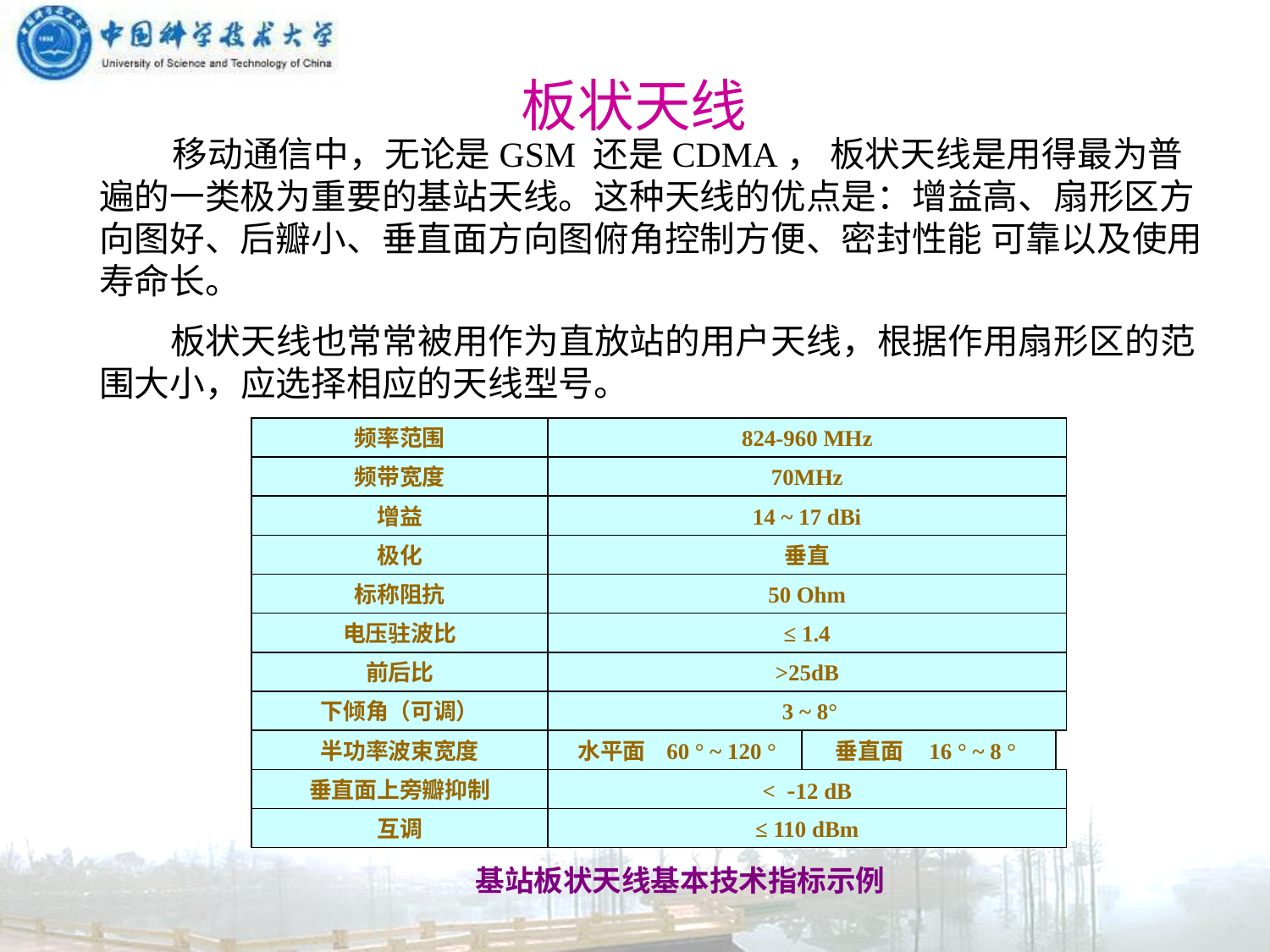

板状天线
          移动通信中，无论是GSM 还是CDMA， 板状天线是用得最为普遍的一类极为重要的基站天线。这种天线的优点是：增益高、扇形区方向图好、后瓣小、垂直面方向图俯角控制方便、密封性能 可靠以及使用寿命长。
        板状天线也常常被用作为直放站的用户天线，根据作用扇形区的范围大小，应选择相应的天线型号。
频率范围
824-960 MHz
频带宽度
70MHz
增益
14 ~ 17 dBi
极化
垂直
标称阻抗
50 Ohm
电压驻波比
≤ 1.4
前后比
>25dB
下倾角（可调）
  3 ~ 8°
半功率波束宽度
水平面   60 ° ~ 120 °
垂直面    16 ° ~ 8 °
垂直面上旁瓣抑制
<  -12 dB
互调
≤ 110 dBm
基站板状天线基本技术指标示例